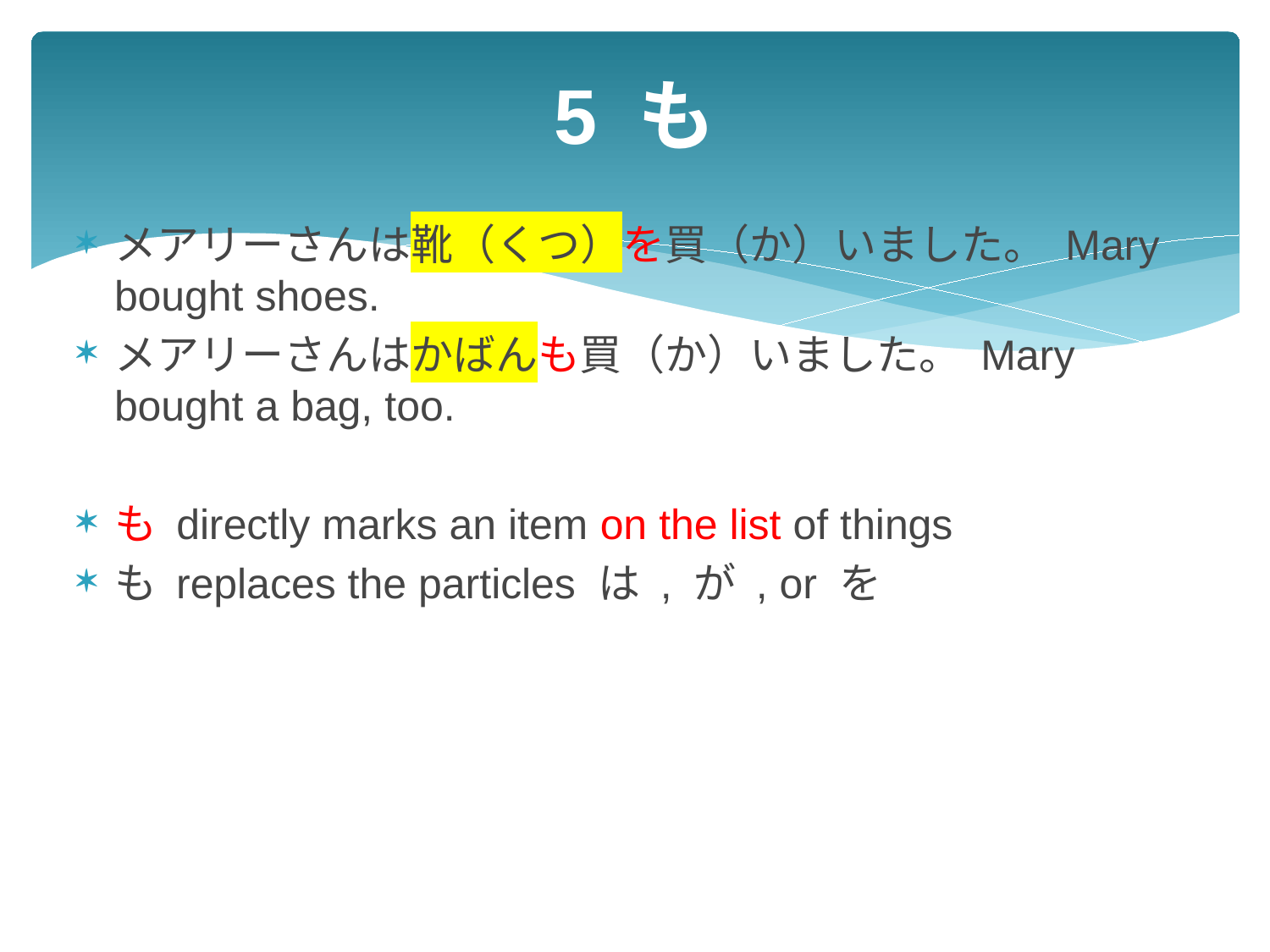

# 5 も
メアリーさんは靴（くつ）を買（か）いました。 Mary bought shoes.
メアリーさんはかばんも買（か）いました。 Mary bought a bag, too.

も directly marks an item on the list of things
も replaces the particles は , が , or を